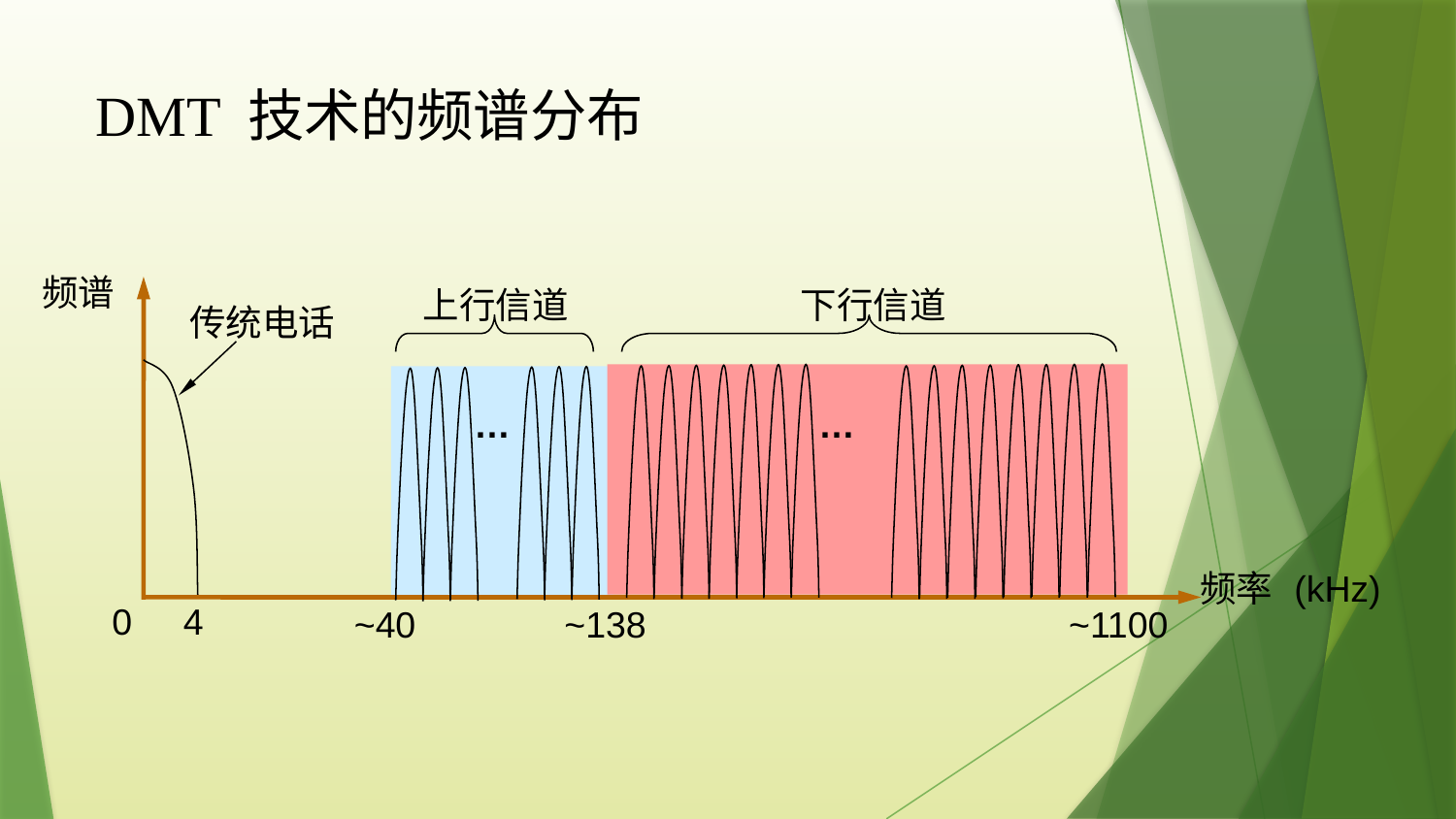

# DMT 技术的频谱分布

频谱
上行信道
下行信道
传统电话

…
…

频率
(kHz)
0
4
~40
~138
~1100